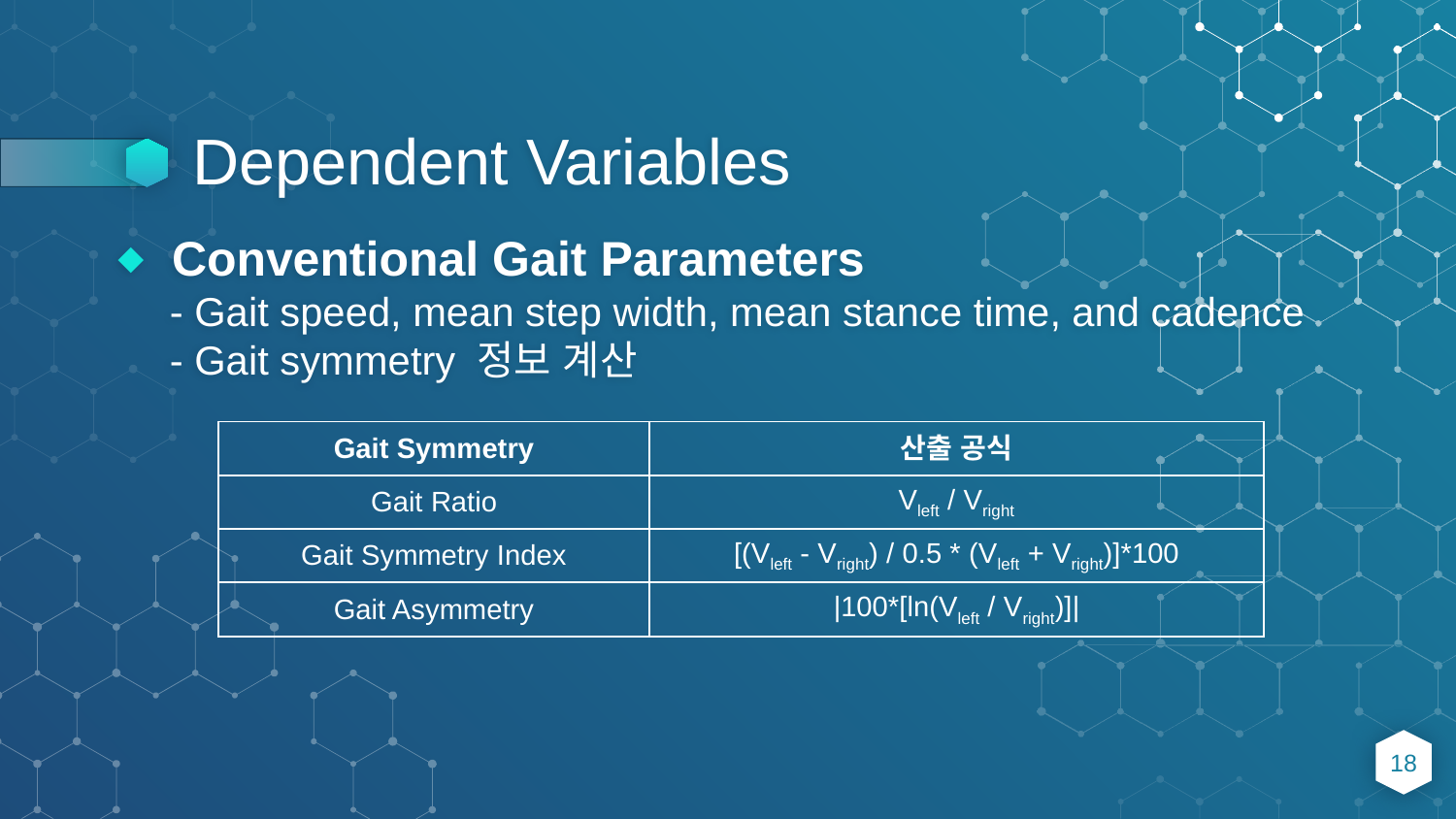

# Dependent Variables
Conventional Gait Parameters
- Gait speed, mean step width, mean stance time, and cadence
- Gait symmetry 정보 계산
| Gait Symmetry | 산출 공식 |
| --- | --- |
| Gait Ratio | Vleft / Vright |
| Gait Symmetry Index | [(Vleft - Vright) / 0.5 \* (Vleft + Vright)]\*100 |
| Gait Asymmetry | |100\*[ln(Vleft / Vright)]| |
18